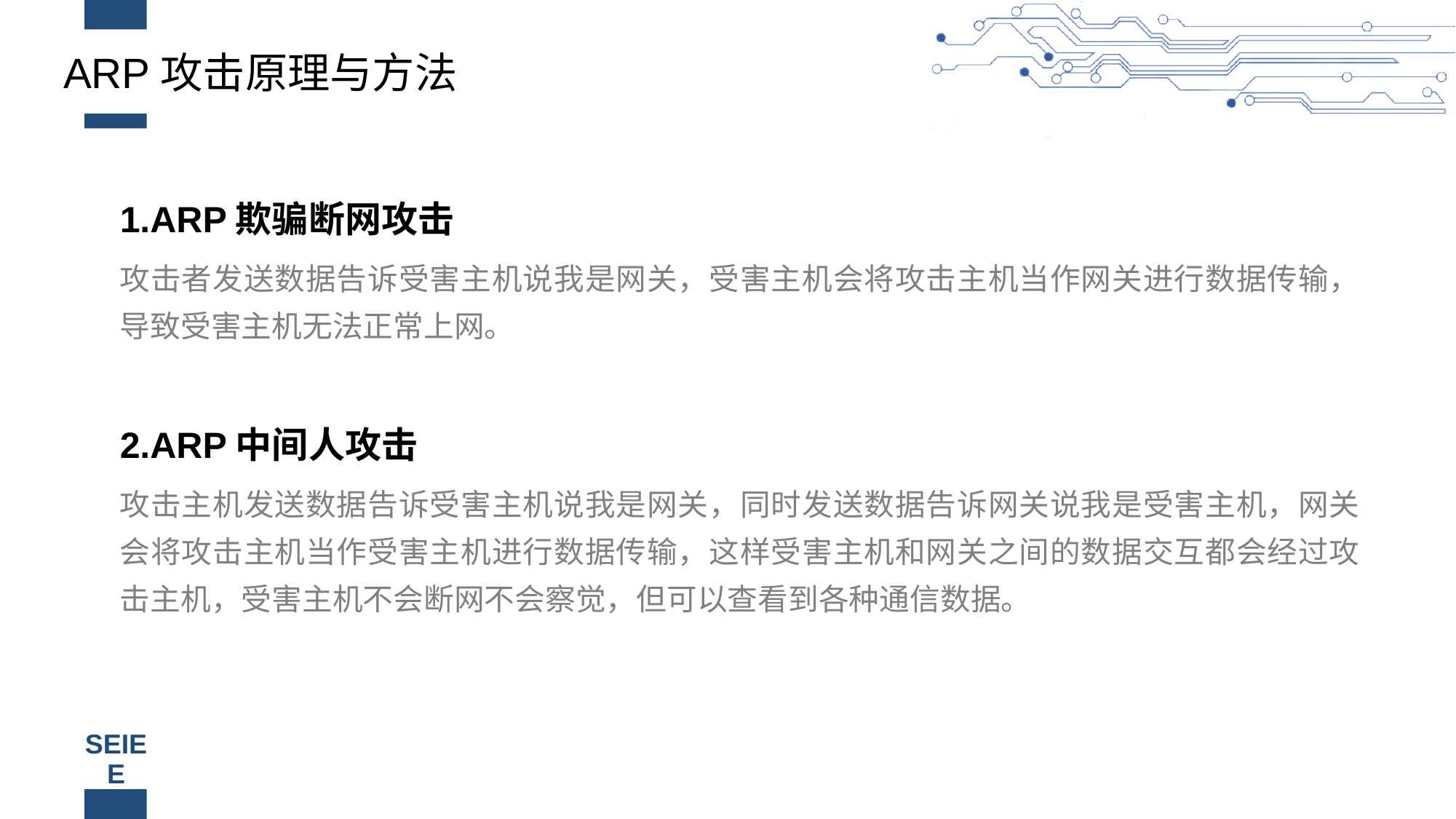

ARP攻击原理与方法
1.ARP欺骗断网攻击
攻击者发送数据告诉受害主机说我是网关，受害主机会将攻击主机当作网关进行数据传输，导致受害主机无法正常上网。

2.ARP中间人攻击
攻击主机发送数据告诉受害主机说我是网关，同时发送数据告诉网关说我是受害主机，网关会将攻击主机当作受害主机进行数据传输，这样受害主机和网关之间的数据交互都会经过攻击主机，受害主机不会断网不会察觉，但可以查看到各种通信数据。